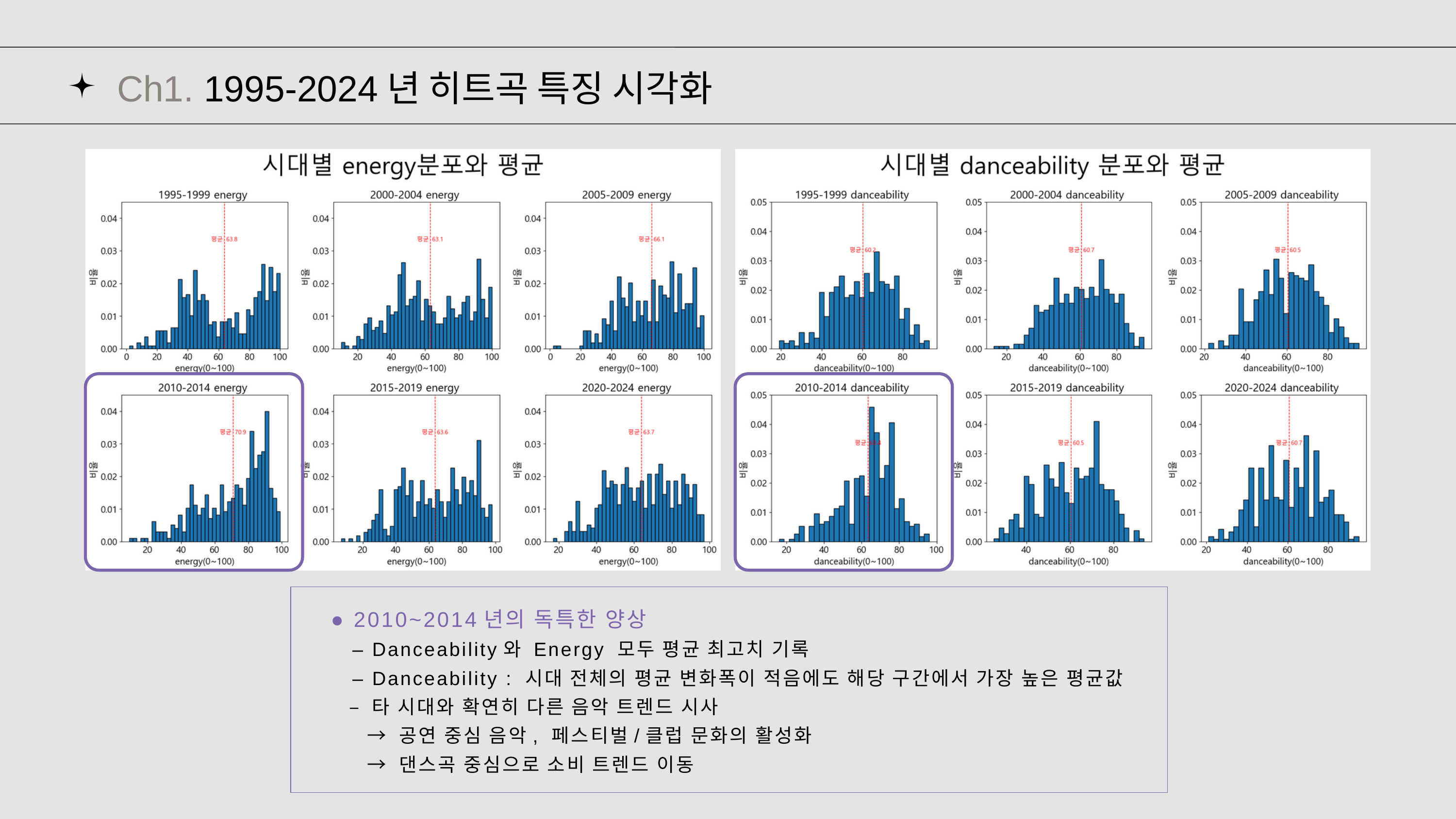

Ch1. 1995-2024년 히트곡 특징 시각화

● 2010~2014년의 독특한 양상
   – Danceability와 Energy 모두 평균 최고치 기록
   – Danceability : 시대 전체의 평균 변화폭이 적음에도 해당 구간에서 가장 높은 평균값
   – 타 시대와 확연히 다른 음악 트렌드 시사
      → 공연 중심 음악, 페스티벌/클럽 문화의 활성화
      → 댄스곡 중심으로 소비 트렌드 이동